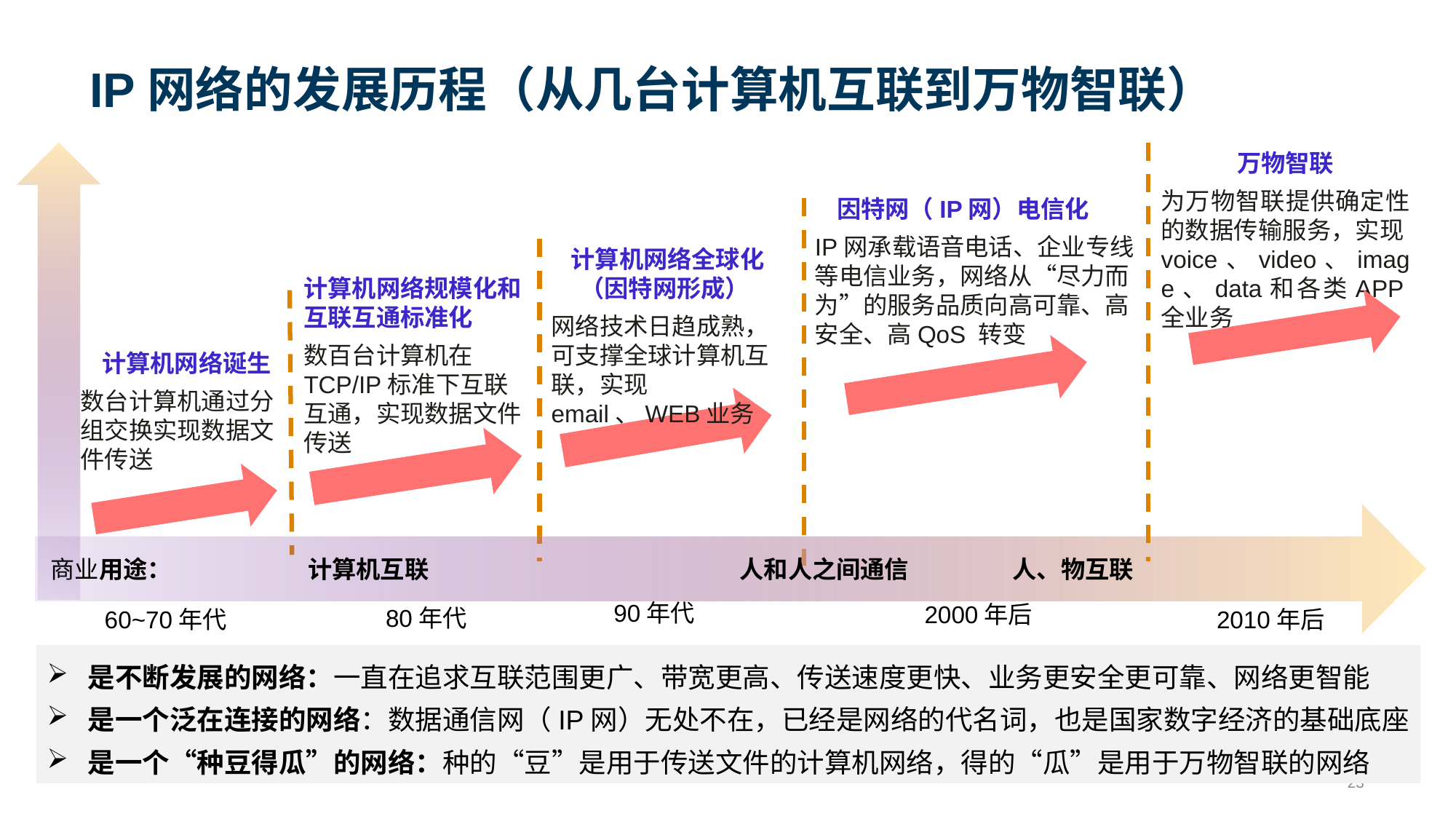

# IP网络的发展历程（从几台计算机互联到万物智联）
万物智联
为万物智联提供确定性的数据传输服务，实现voice、video、image、data和各类APP全业务
   因特网（IP网）电信化
IP网承载语音电话、企业专线等电信业务，网络从“尽力而为”的服务品质向高可靠、高安全、高QoS 转变
计算机网络全球化
（因特网形成）
网络技术日趋成熟，可支撑全球计算机互联，实现email、WEB业务
计算机网络规模化和互联互通标准化
数百台计算机在TCP/IP标准下互联互通，实现数据文件传送

计算机网络诞生
数台计算机通过分组交换实现数据文件传送

   商业用途：                         计算机互联                                                         人和人之间通信                   人、物互联
90年代
2000年后
80年代
60~70年代
2010年后
是不断发展的网络：一直在追求互联范围更广、带宽更高、传送速度更快、业务更安全更可靠、网络更智能
是一个泛在连接的网络：数据通信网（IP网）无处不在，已经是网络的代名词，也是国家数字经济的基础底座
是一个“种豆得瓜”的网络：种的“豆”是用于传送文件的计算机网络，得的“瓜”是用于万物智联的网络
23